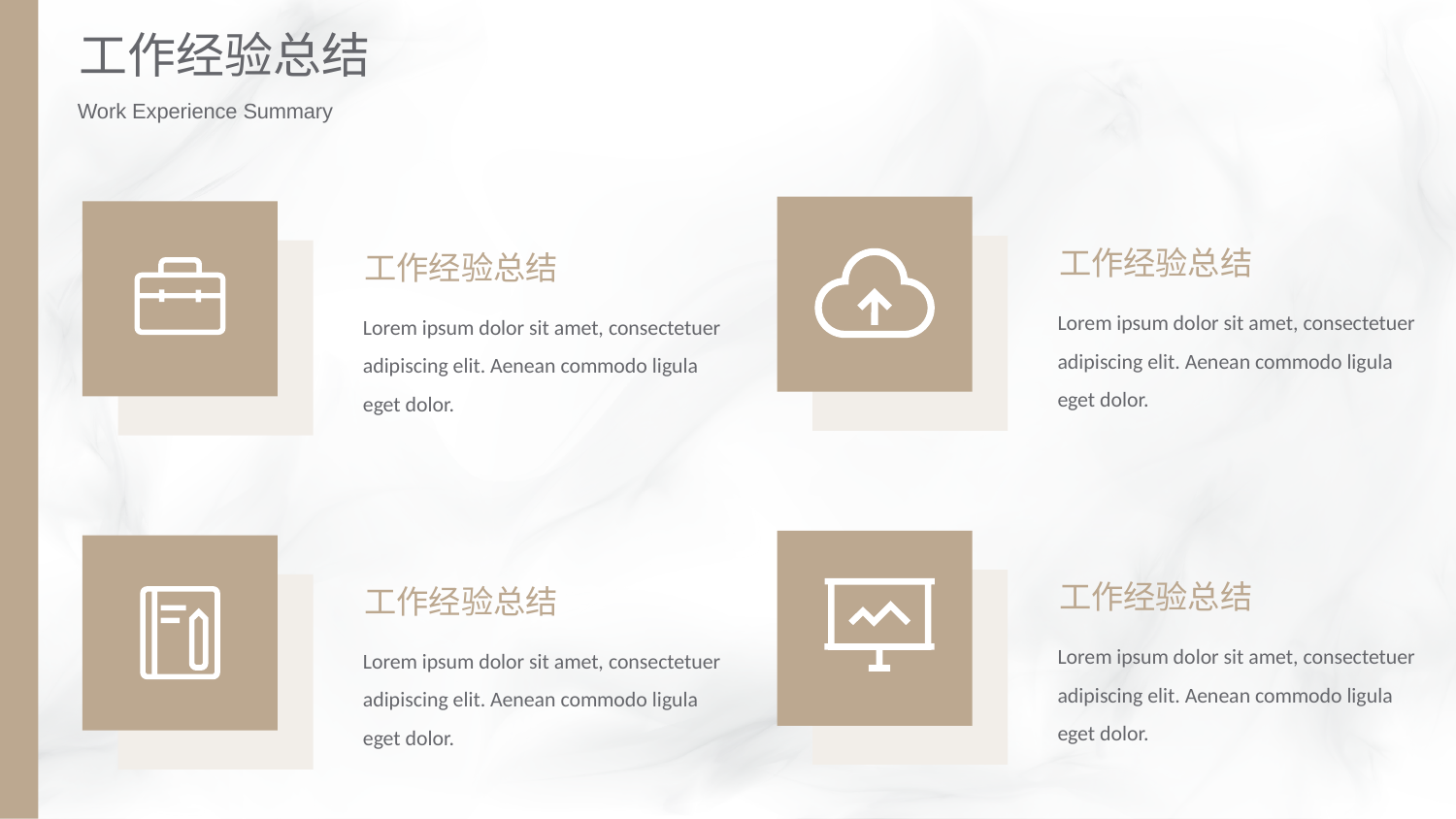

工作经验总结
Work Experience Summary

工作经验总结

工作经验总结

Lorem ipsum dolor sit amet, consectetuer adipiscing elit. Aenean commodo ligula eget dolor.
Lorem ipsum dolor sit amet, consectetuer adipiscing elit. Aenean commodo ligula eget dolor.

工作经验总结

工作经验总结

Lorem ipsum dolor sit amet, consectetuer adipiscing elit. Aenean commodo ligula eget dolor.
Lorem ipsum dolor sit amet, consectetuer adipiscing elit. Aenean commodo ligula eget dolor.